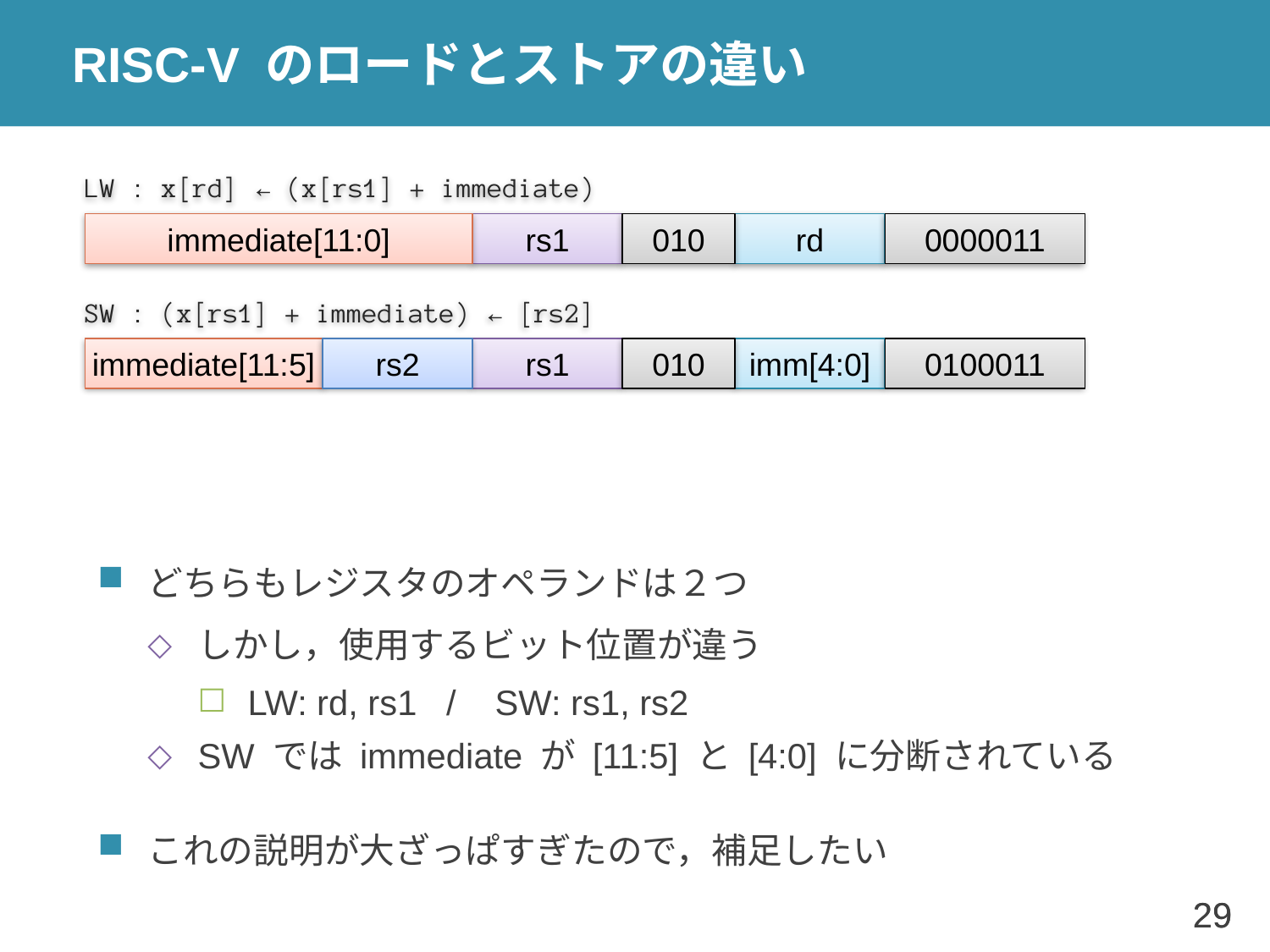

# RISC-V のロードとストアの違い
LW : x[rd] ← (x[rs1] + immediate)
immediate[11:0]
rs1
010
rd
0000011
SW : (x[rs1] + immediate) ← [rs2]
immediate[11:5]
rs2
rs1
010
imm[4:0]
0100011
どちらもレジスタのオペランドは２つ
しかし，使用するビット位置が違う
LW: rd, rs1   /    SW: rs1, rs2
SW では immediate が [11:5] と [4:0] に分断されている
これの説明が大ざっぱすぎたので，補足したい